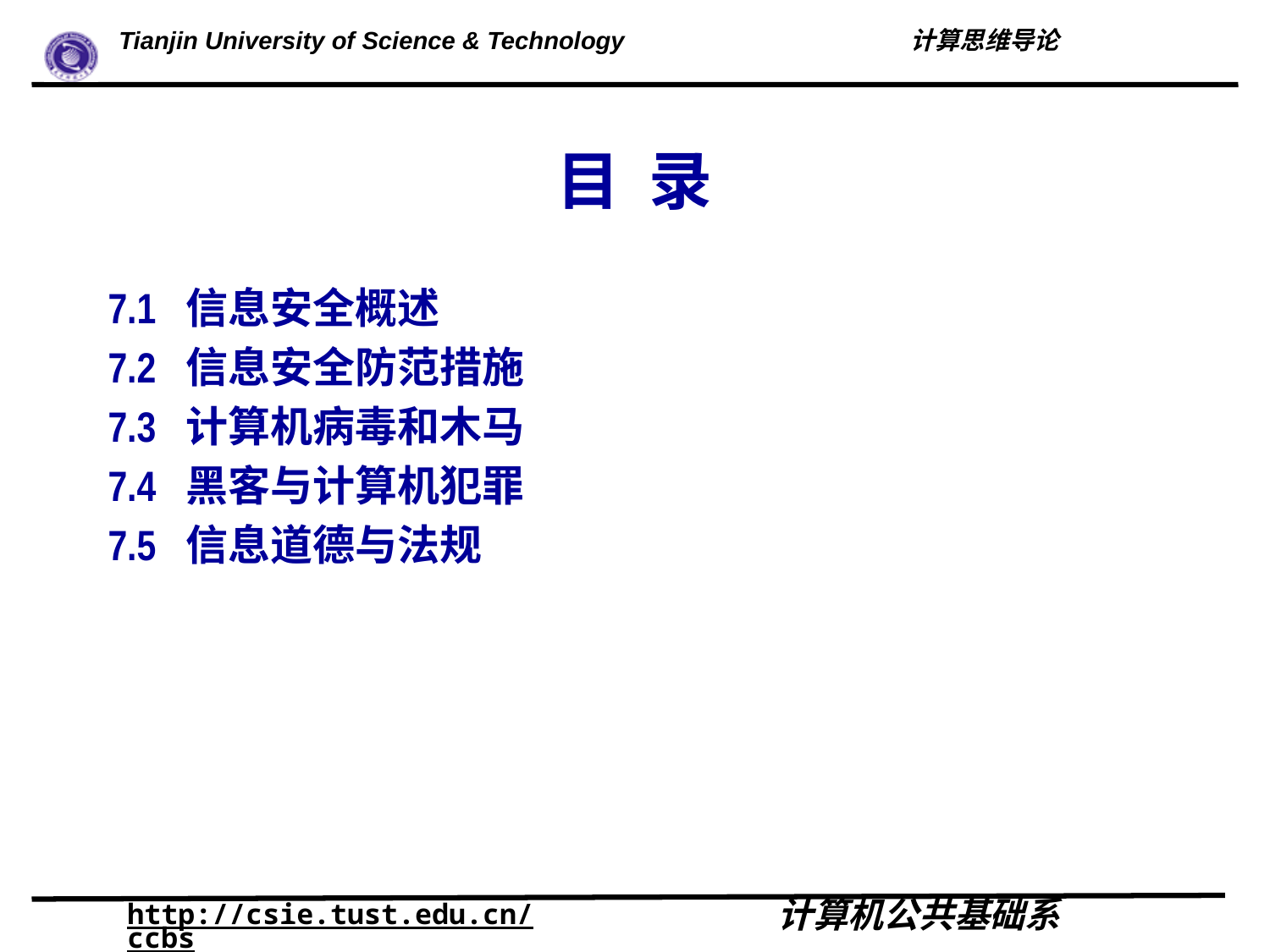

# 目  录
7.1  信息安全概述
7.2  信息安全防范措施
7.3  计算机病毒和木马
7.4  黑客与计算机犯罪
7.5  信息道德与法规